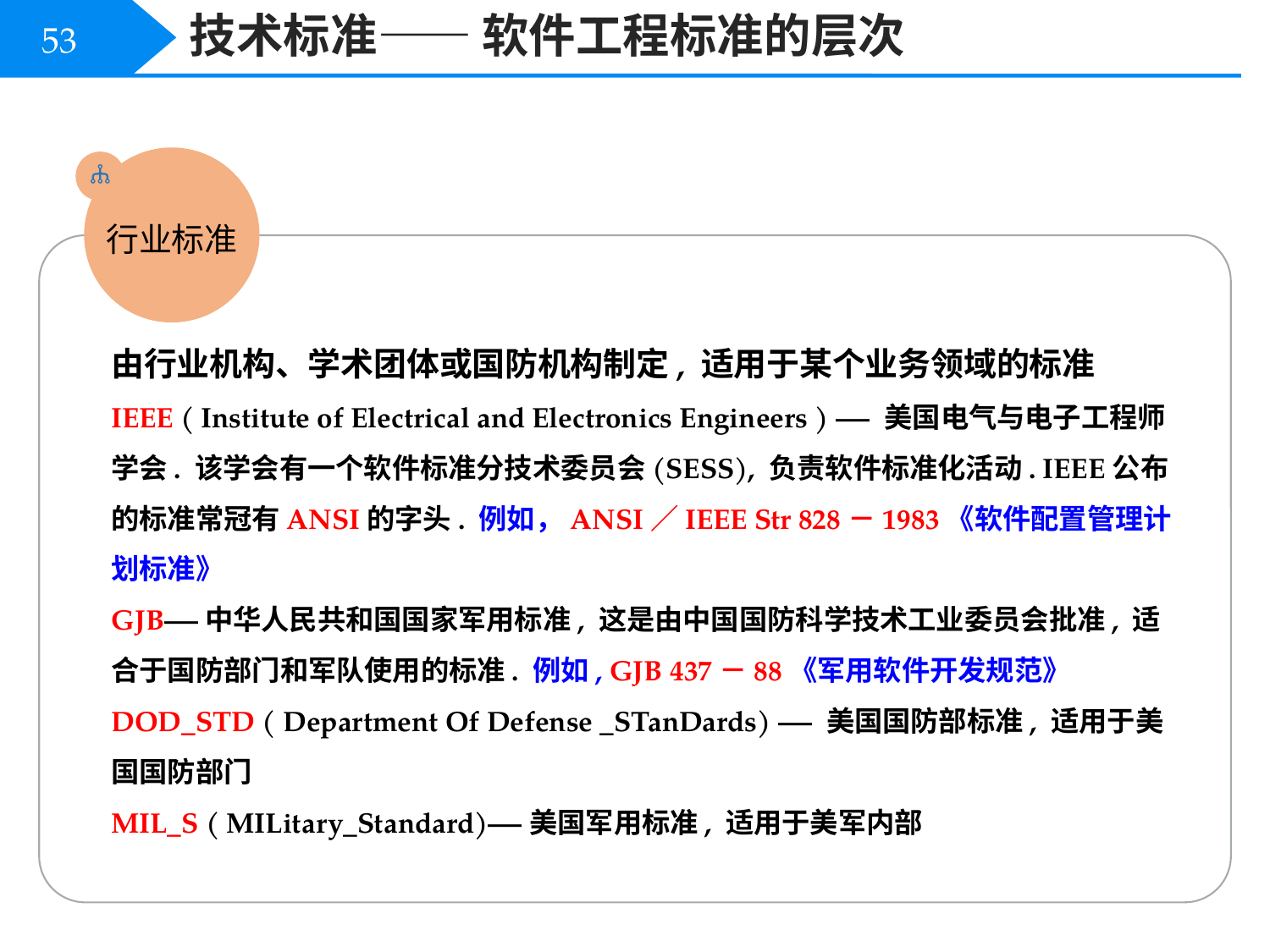

技术标准—— 软件工程标准的层次
53
行业标准

由行业机构、学术团体或国防机构制定, 适用于某个业务领域的标准
IEEE ( Institute of Electrical and Electronics Engineers ) ── 美国电气与电子工程师学会. 该学会有一个软件标准分技术委员会(SESS), 负责软件标准化活动. IEEE公布的标准常冠有ANSI的字头. 例如，ANSI／IEEE Str 828－1983《软件配置管理计划标准》
GJB──中华人民共和国国家军用标准, 这是由中国国防科学技术工业委员会批准, 适合于国防部门和军队使用的标准. 例如, GJB 437－88《军用软件开发规范》
DOD_STD ( Department Of Defense _STanDards) ── 美国国防部标准, 适用于美国国防部门
MIL_S ( MILitary_Standard)──美国军用标准, 适用于美军内部